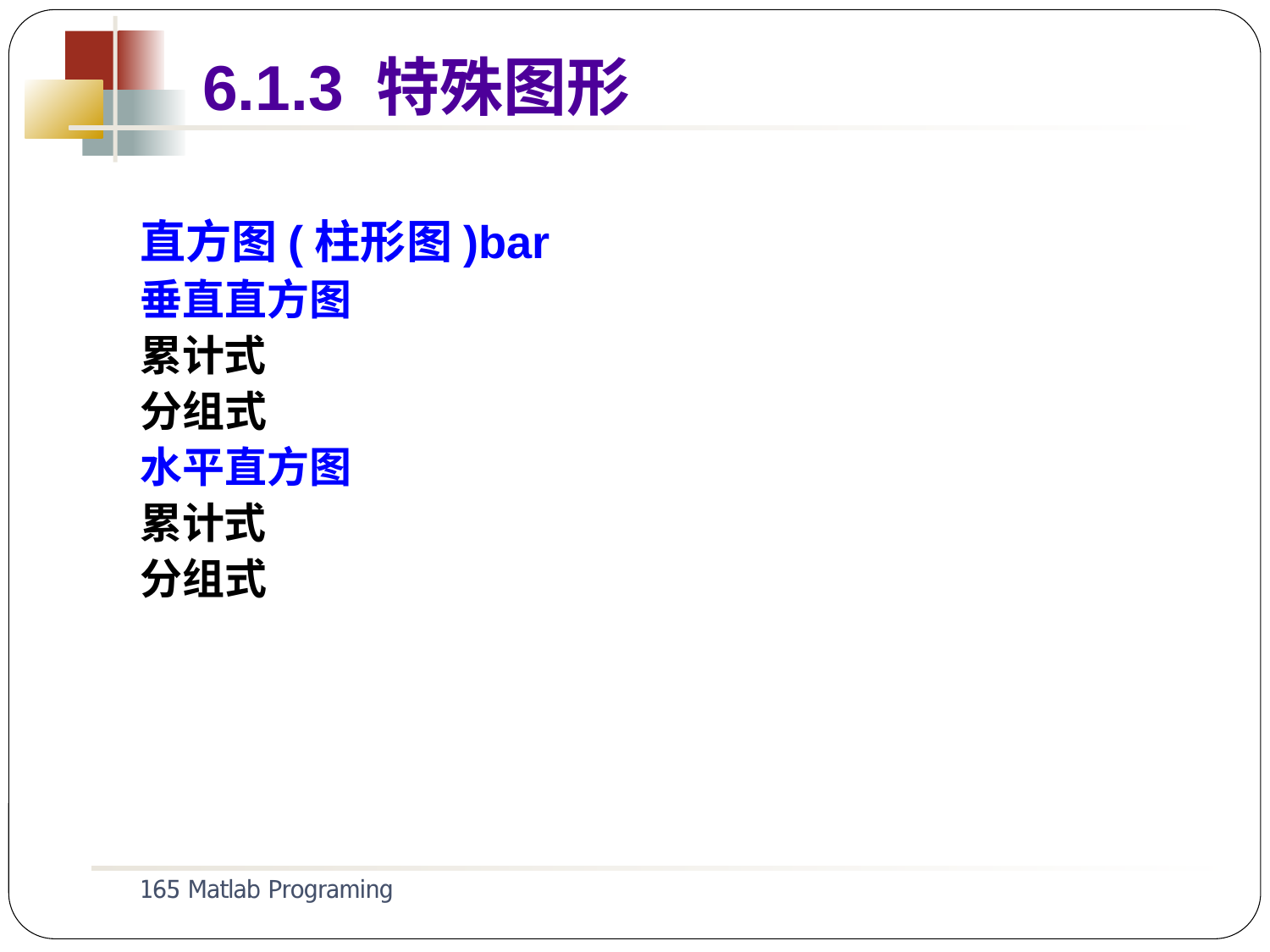

直方图(柱形图)bar
垂直直方图
累计式
分组式
水平直方图
累计式
分组式
6.1.3 特殊图形
165 Matlab Programing